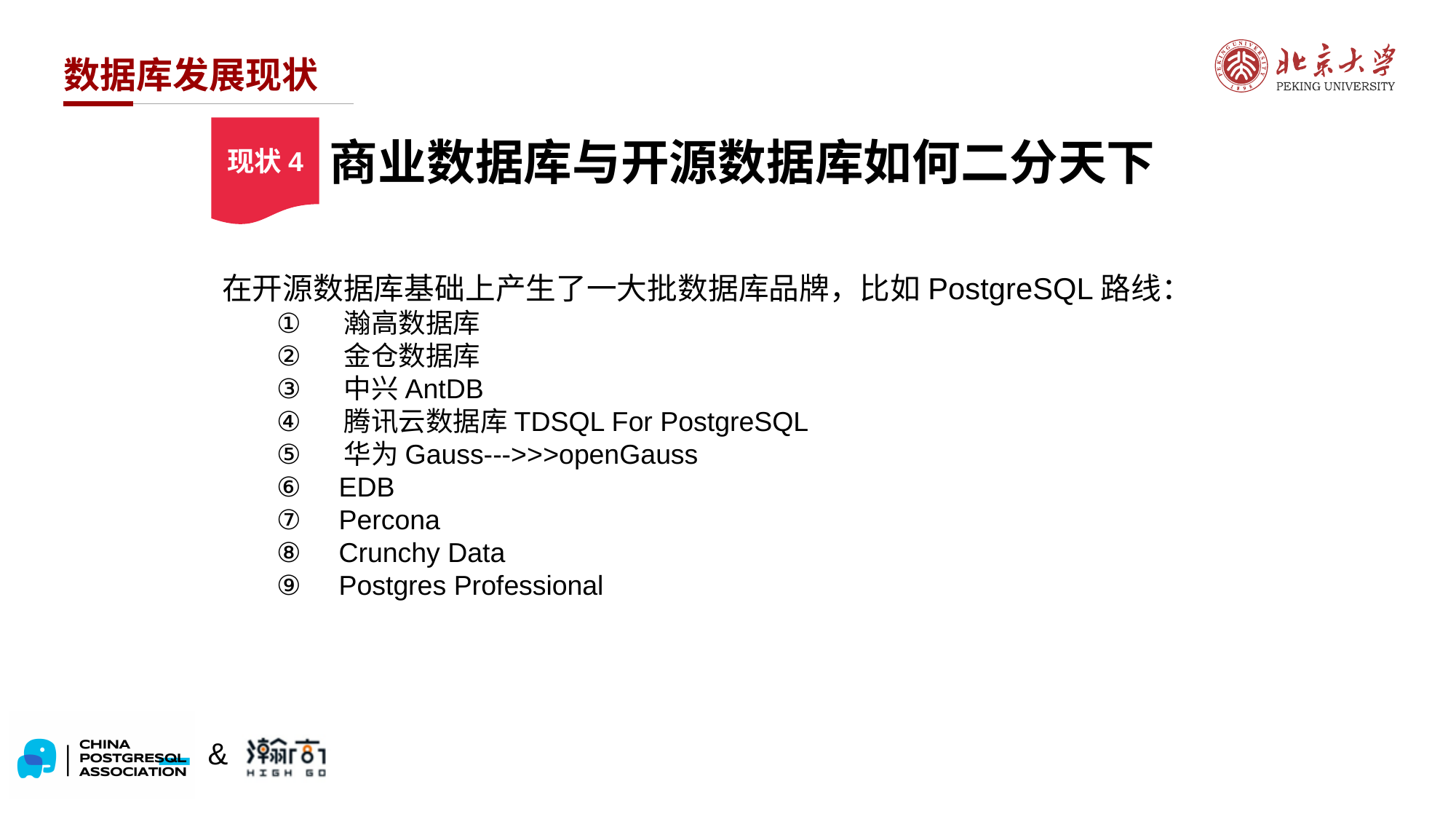

数据库发展现状
现状4
商业数据库与开源数据库如何二分天下

趋势4
在开源数据库基础上产生了一大批数据库品牌，比如PostgreSQL路线：
 瀚高数据库
 金仓数据库
 中兴AntDB
 腾讯云数据库TDSQL For PostgreSQL
 华为Gauss--->>>openGauss
 EDB
 Percona
 Crunchy Data
 Postgres Professional